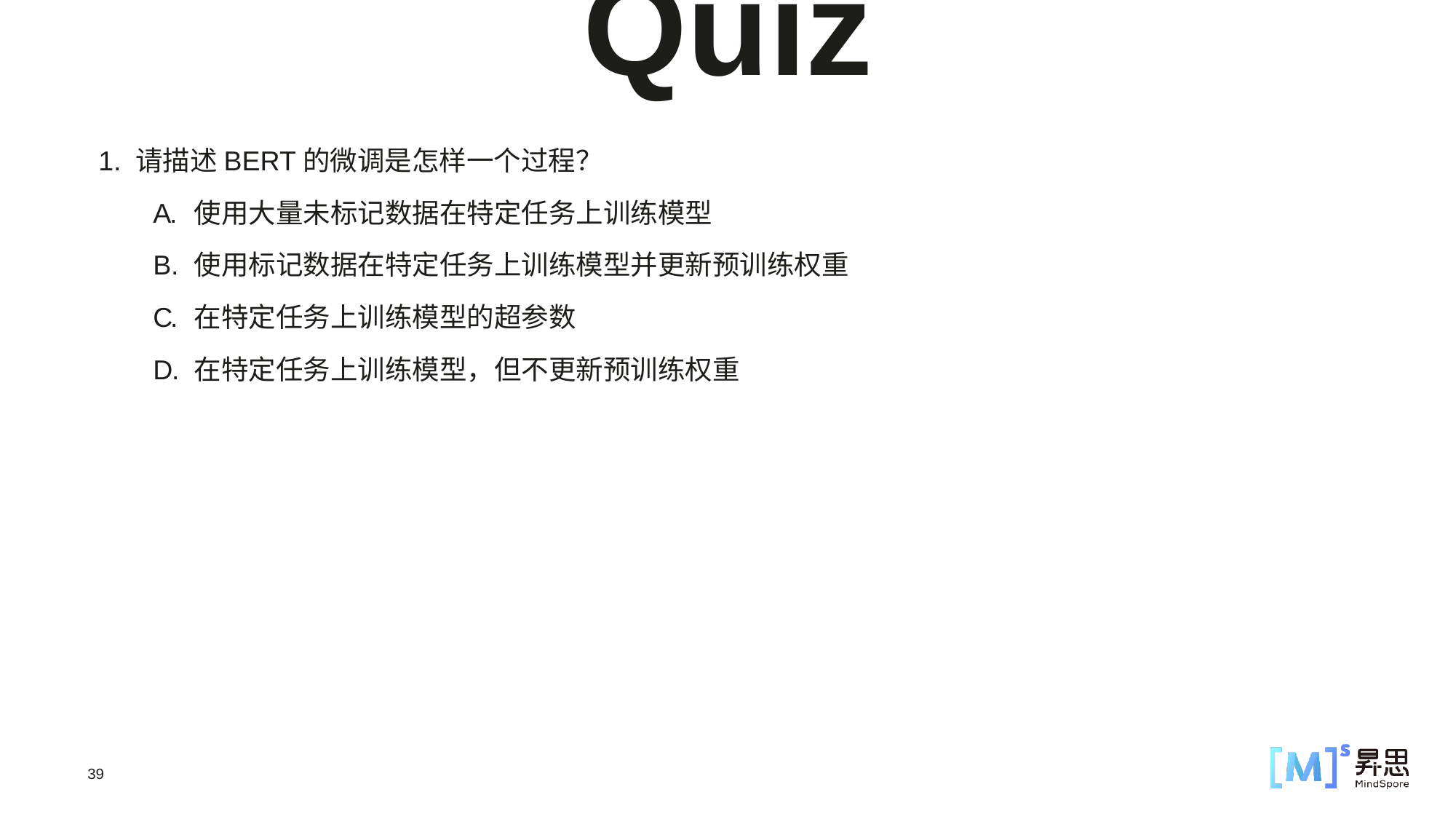

Quiz
1. 请描述BERT的微调是怎样一个过程？
使用大量未标记数据在特定任务上训练模型
使用标记数据在特定任务上训练模型并更新预训练权重
在特定任务上训练模型的超参数
在特定任务上训练模型，但不更新预训练权重